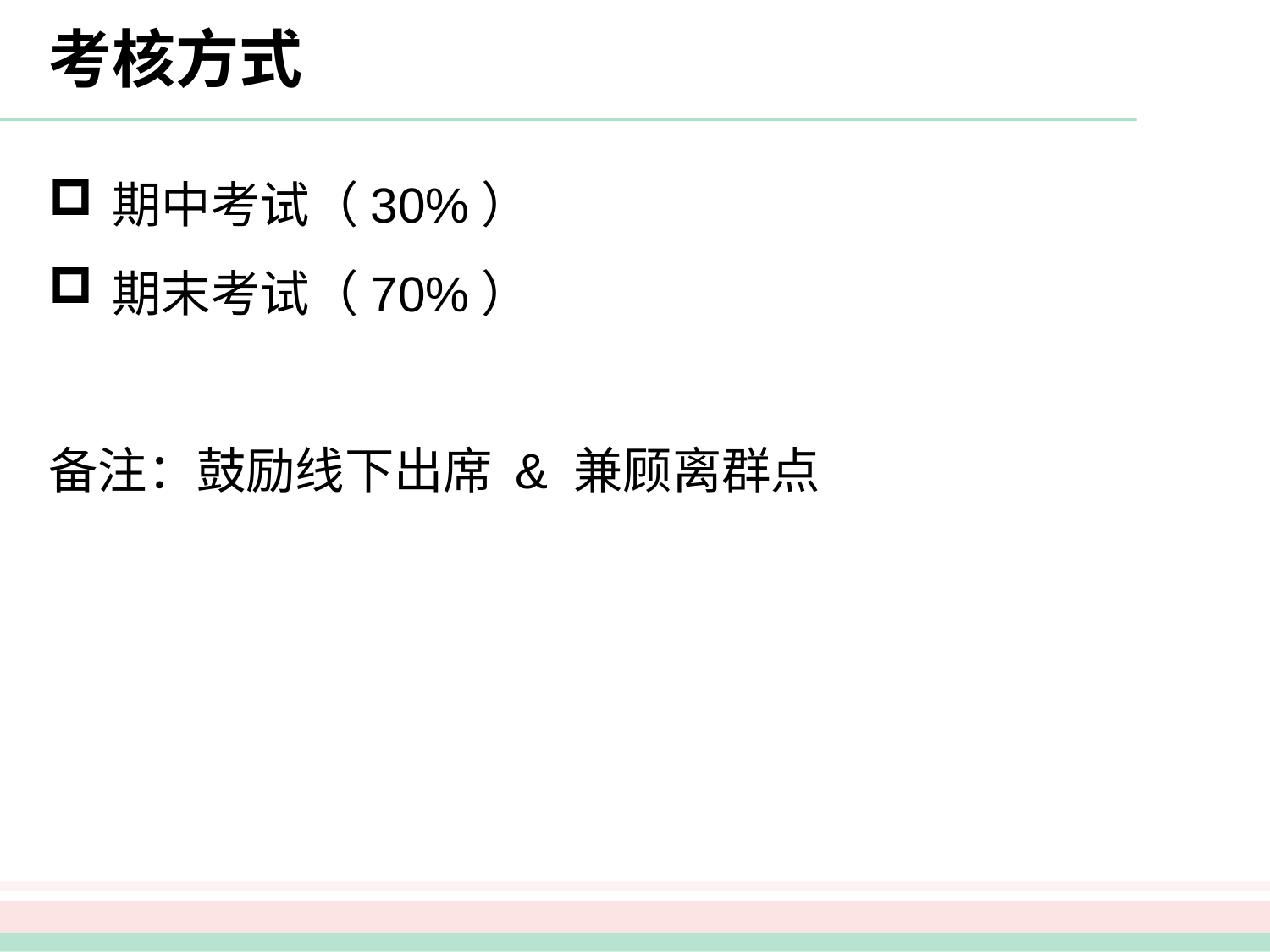

# 考核方式

期中考试（30%）
期末考试（70%）

备注：鼓励线下出席 & 兼顾离群点